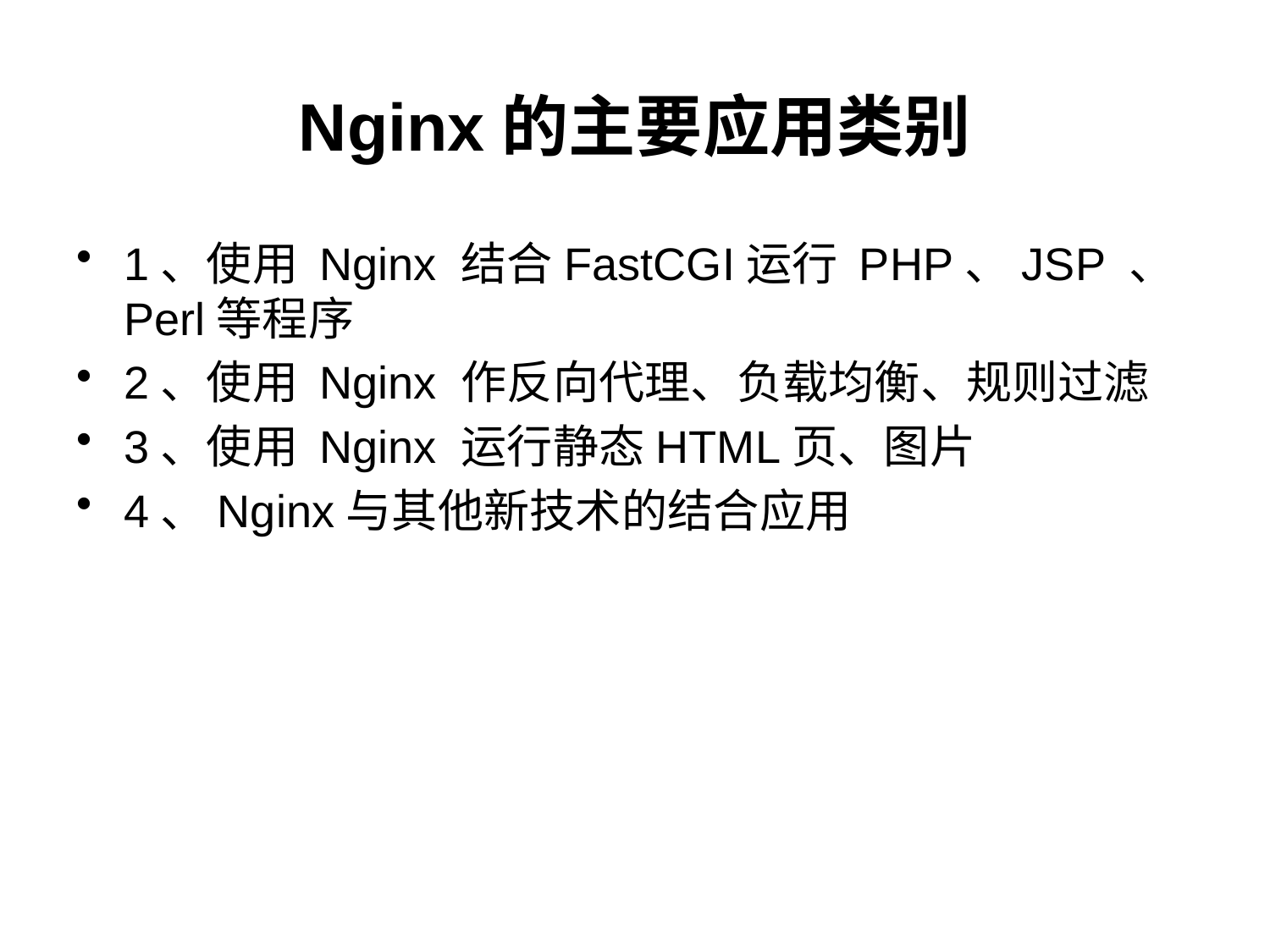

Nginx的主要应用类别
1、使用 Nginx 结合FastCGI运行 PHP、JSP 、Perl等程序
2、使用 Nginx 作反向代理、负载均衡、规则过滤
3、使用 Nginx 运行静态HTML页、图片
4、Nginx与其他新技术的结合应用